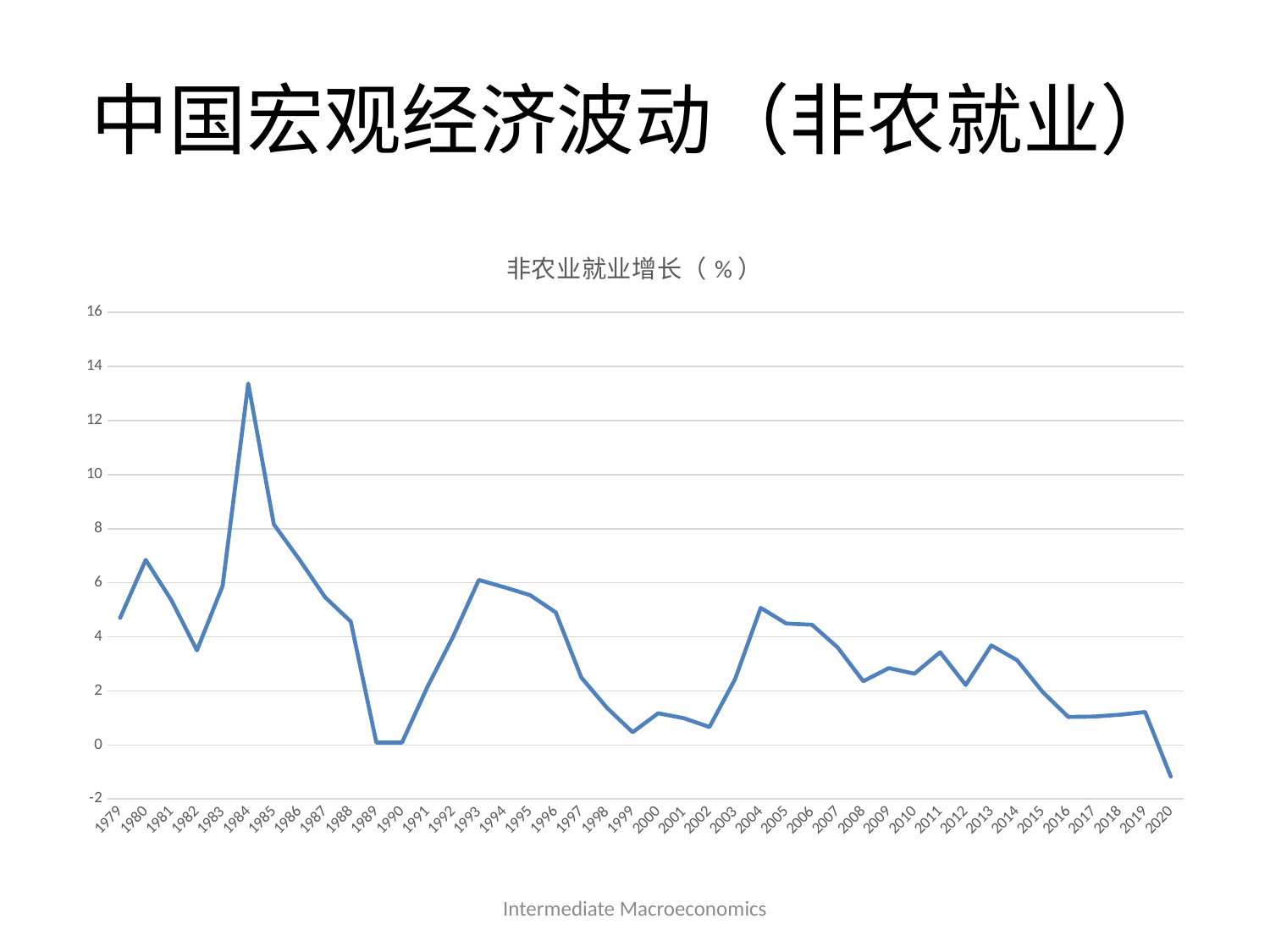

# 中国宏观经济波动（非农就业）

### Chart:

| Category | 非农业就业增长（%） |
|---|---|
| 29220 | 4.697929869032524 |
| 29586 | 6.843676862238723 |
| 29951 | 5.35538937986253 |
| 30316 | 3.4987094924003426 |
| 30681 | 5.881130507065668 |
| 31047 | 13.372587504088983 |
| 31412 | 8.159732240752504 |
| 31777 | 6.850557541482161 |
| 32142 | 5.462625455634895 |
| 32508 | 4.5641778324889914 |
| 32873 | 0.09055920307901033 |
| 33238 | 0.09055920307901033 |
| 33603 | 2.159911065900877 |
| 33969 | 4.017031872623189 |
| 34334 | 6.102083992032958 |
| 34699 | 5.831615930766976 |
| 35064 | 5.5410300211438335 |
| 35430 | 4.902955487724481 |
| 35795 | 2.4891994638187587 |
| 36160 | 1.3721054024863344 |
| 36525 | 0.4676565957262069 |
| 36891 | 1.1702255764883818 |
| 37256 | 0.9876948081584791 |
| 37621 | 0.663488880036267 |
| 37986 | 2.433487991266392 |
| 38352 | 5.069190973053916 |
| 38717 | 4.4909517580941305 |
| 39082 | 4.4466043686286705 |
| 39447 | 3.6076777907948943 |
| 39813 | 2.3561993566723505 |
| 40178 | 2.8414795053357977 |
| 40543 | 2.635289926845319 |
| 40908 | 3.427894484360694 |
| 41274 | 2.218045897470078 |
| 41639 | 3.6814513753902434 |
| 42004 | 3.137900996098919 |
| 42369 | 1.9628004333217097 |
| 42735 | 1.0354390261470892 |
| 43100 | 1.049779884862856 |
| 43465 | 1.1152462254832907 |
| 43830 | 1.2170254481643328 |
| 44196 | -1.1667183676283055 |
Intermediate Macroeconomics